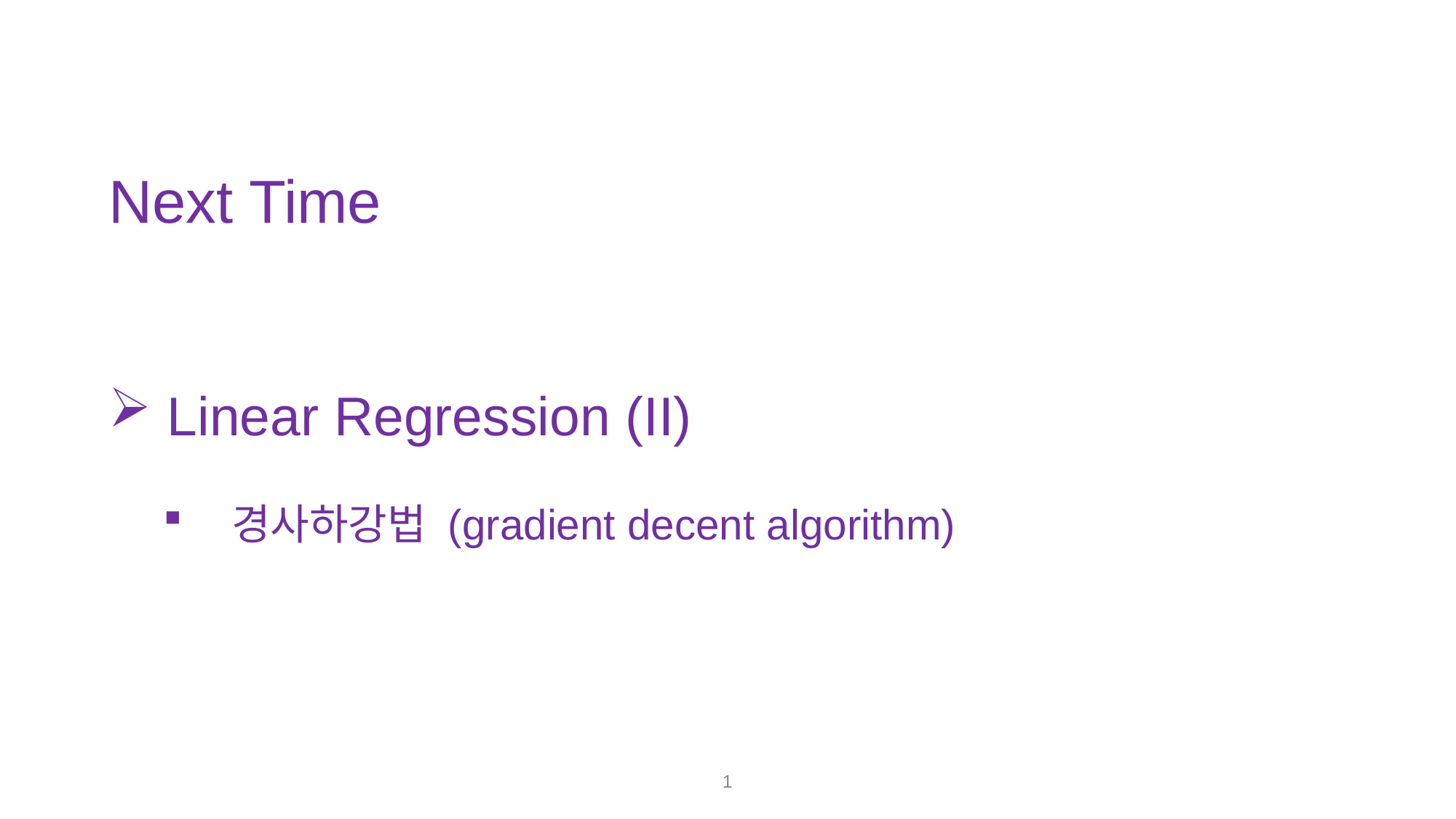

Next Time

 Linear Regression (II)

경사하강법 (gradient decent algorithm)
1